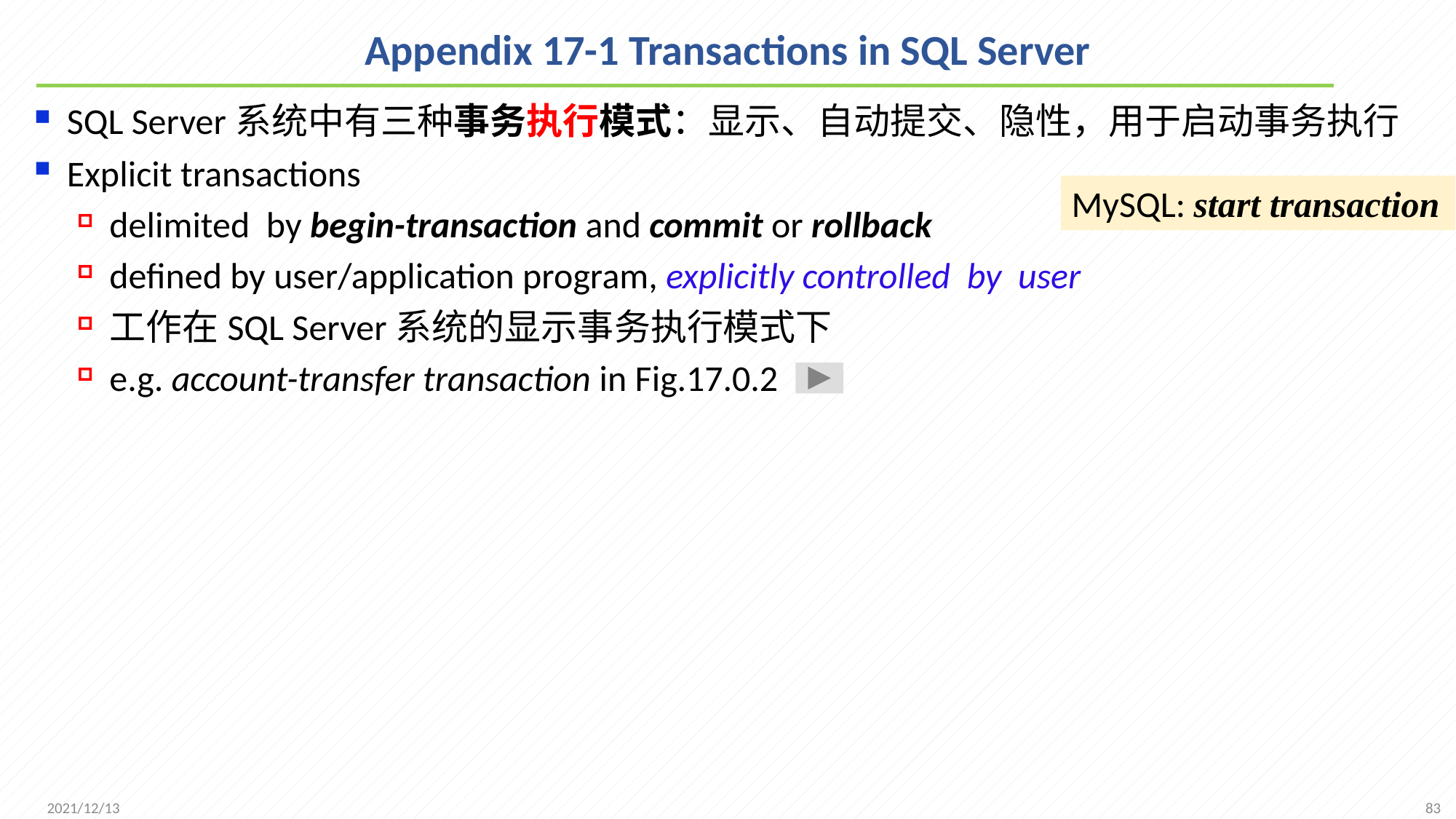

# Appendix 17-1 Transactions in SQL Server
SQL Server系统中有三种事务执行模式：显示、自动提交、隐性，用于启动事务执行
Explicit transactions
delimited  by begin-transaction and commit or rollback
defined by user/application program, explicitly controlled  by  user
工作在SQL Server系统的显示事务执行模式下
e.g. account-transfer transaction in Fig.17.0.2

MySQL: start transaction

83
2021/12/13